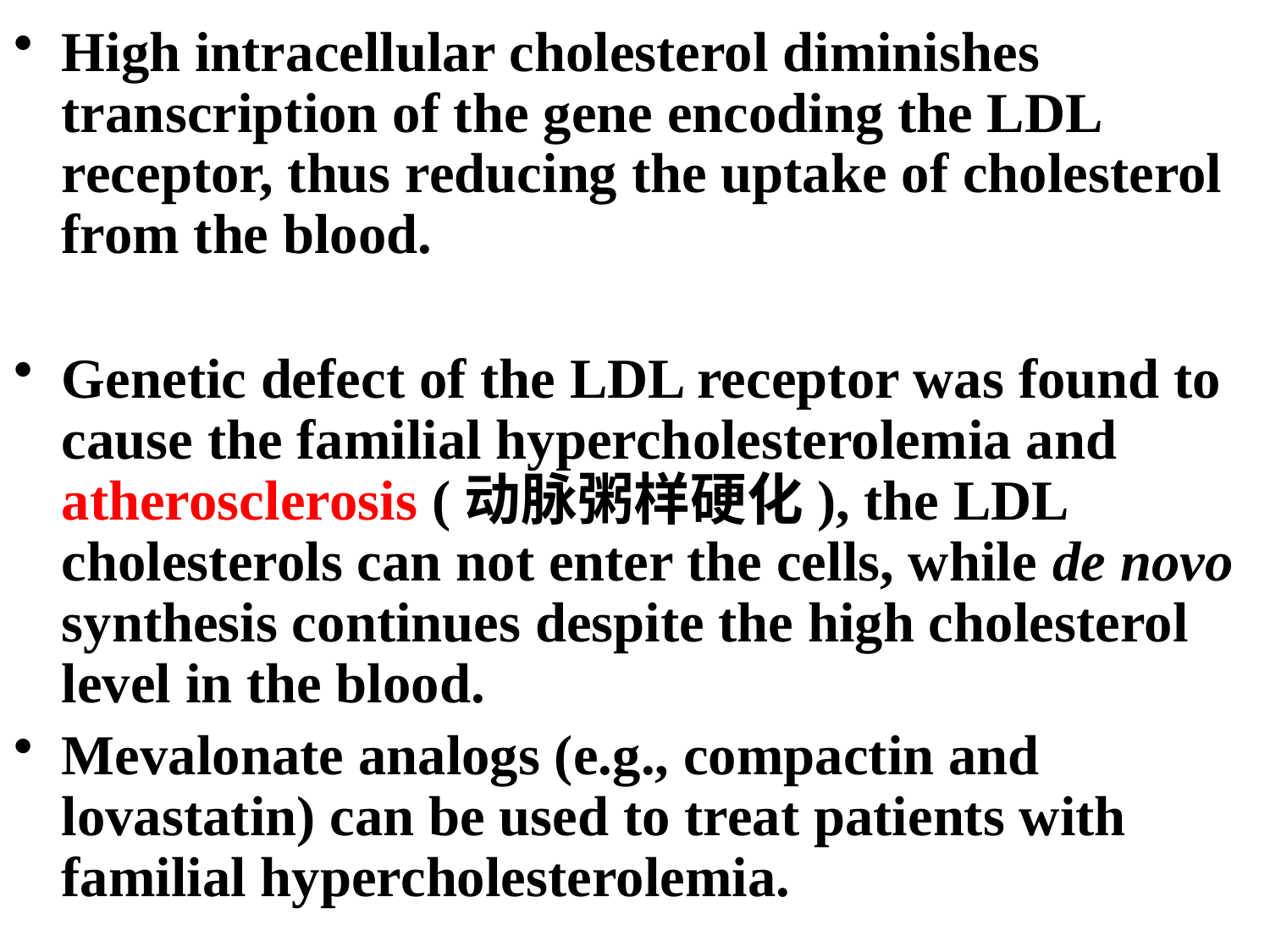

High intracellular cholesterol diminishes transcription of the gene encoding the LDL receptor, thus reducing the uptake of cholesterol from the blood.

Genetic defect of the LDL receptor was found to cause the familial hypercholesterolemia and atherosclerosis (动脉粥样硬化), the LDL cholesterols can not enter the cells, while de novo synthesis continues despite the high cholesterol level in the blood.
Mevalonate analogs (e.g., compactin and lovastatin) can be used to treat patients with familial hypercholesterolemia.